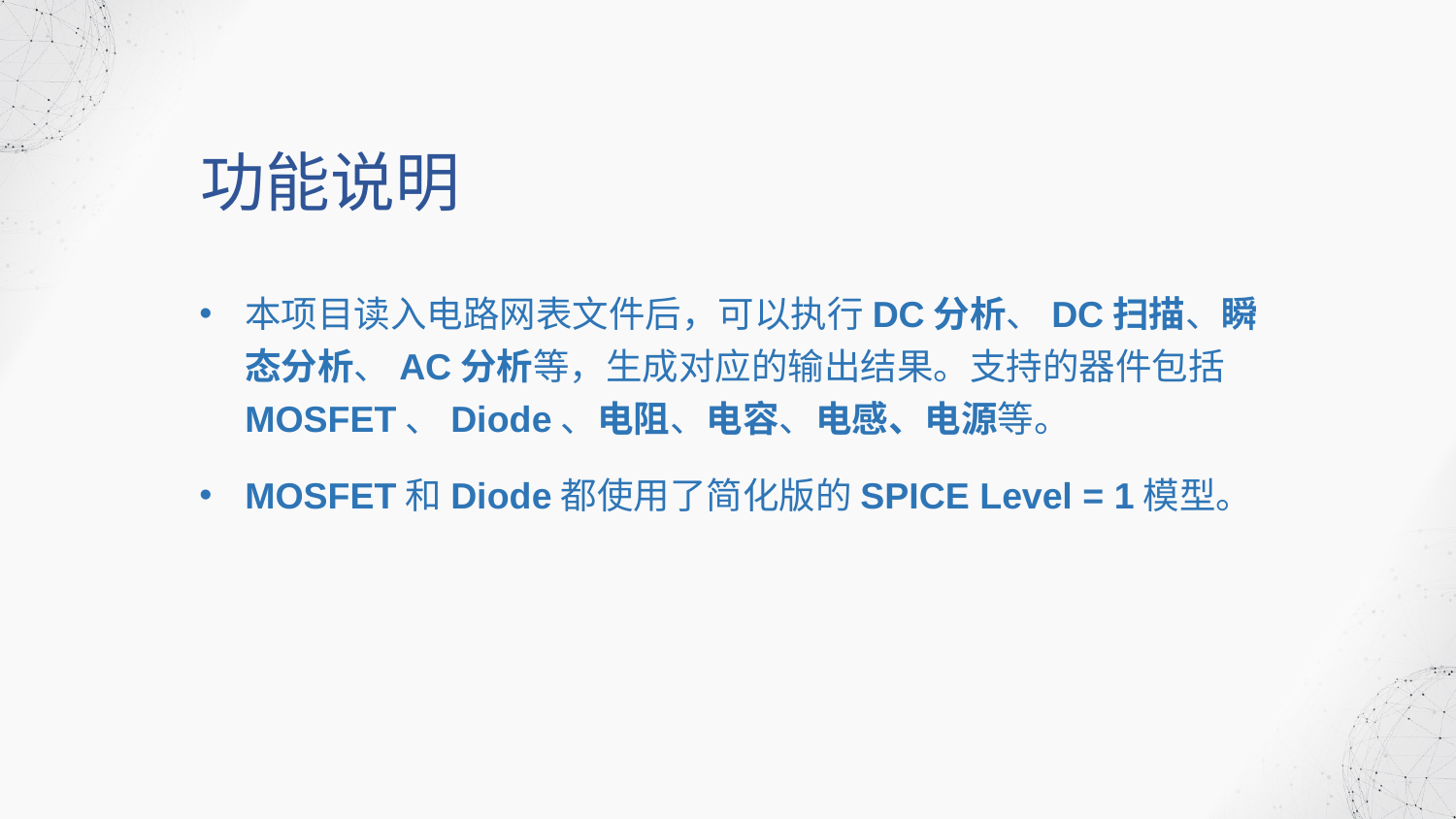

功能说明
本项目读入电路网表文件后，可以执行DC分析、DC扫描、瞬态分析、AC分析等，生成对应的输出结果。支持的器件包括MOSFET、Diode、电阻、电容、电感、电源等。
MOSFET和Diode都使用了简化版的SPICE Level = 1模型。